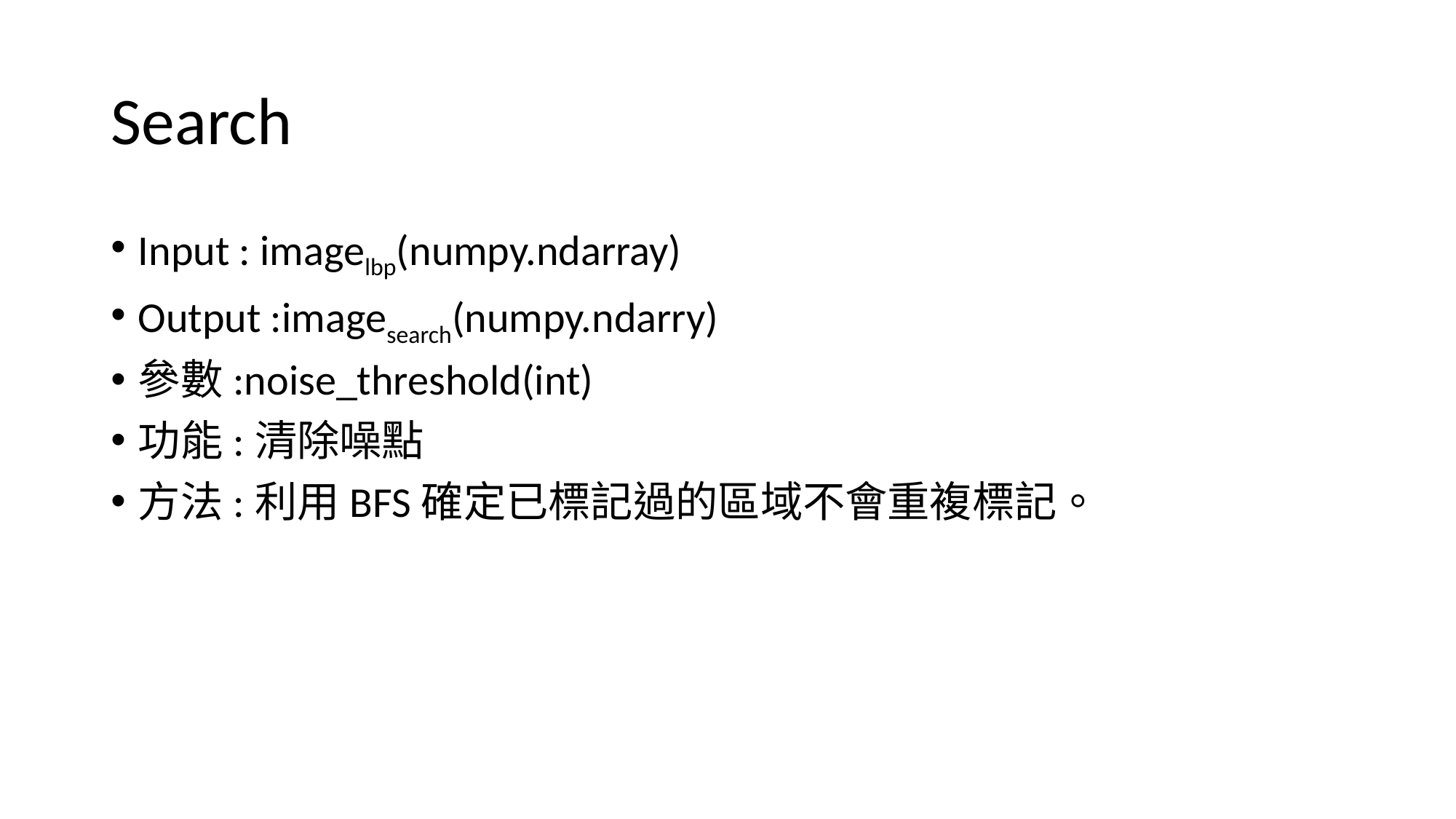

# Search
Input : imagelbp(numpy.ndarray)
Output :imagesearch(numpy.ndarry)
參數:noise_threshold(int)
功能:清除噪點
方法:利用BFS確定已標記過的區域不會重複標記。